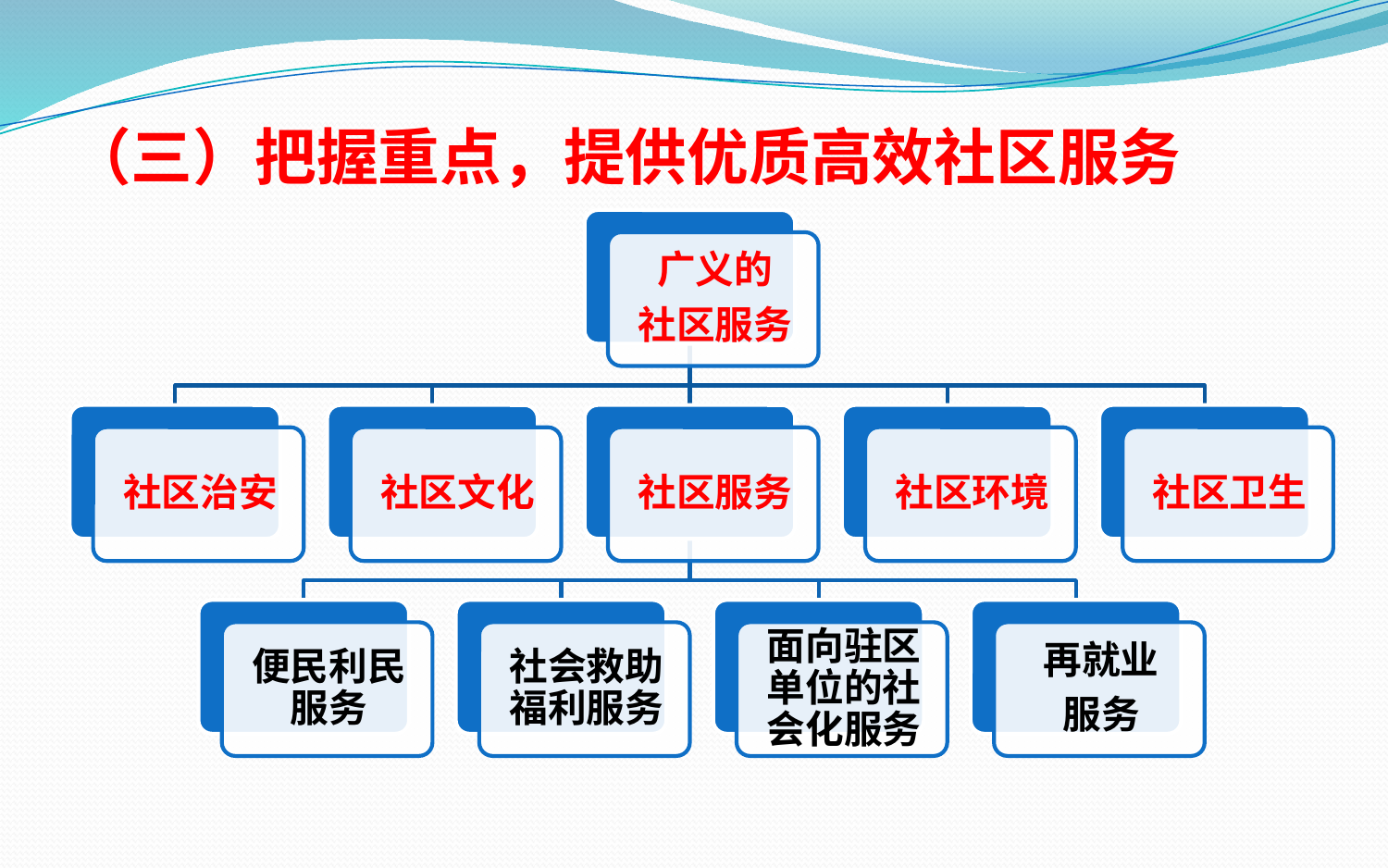

# （三）把握重点，提供优质高效社区服务
广义的
社区服务
社区治安
社区文化
社区服务
便民利民服务
社会救助福利服务
面向驻区单位的社会化服务
再就业
服务
社区环境
社区卫生